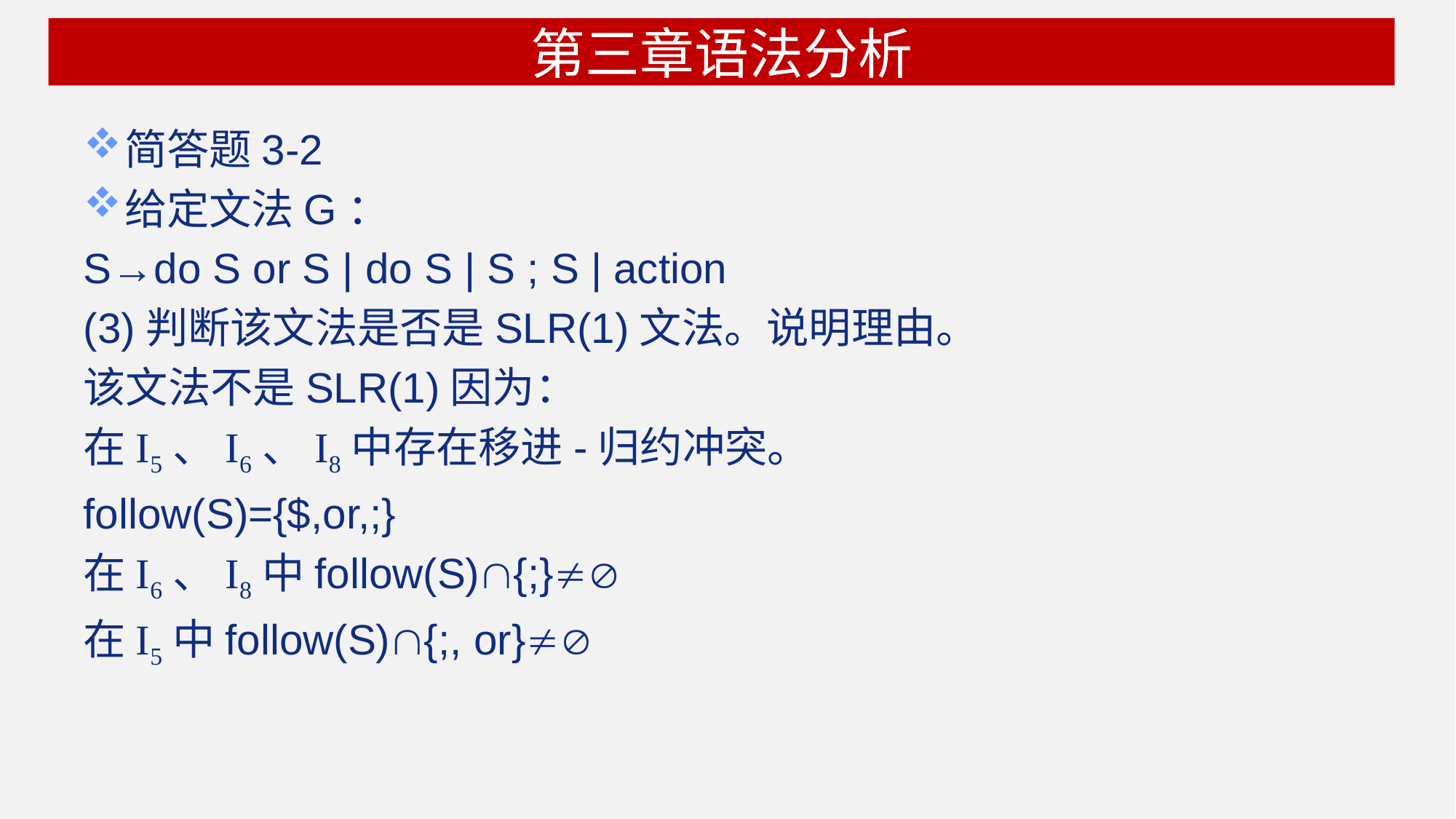

# 第三章语法分析
简答题3-2
给定文法G：
S→do S or S | do S | S ; S | action
(3)判断该文法是否是SLR(1)文法。说明理由。
该文法不是SLR(1)因为：
在I5、I6、I8中存在移进-归约冲突。
follow(S)={$,or,;}
在I6、I8中follow(S)∩{;}≠∅
在I5中follow(S)∩{;, or}≠∅